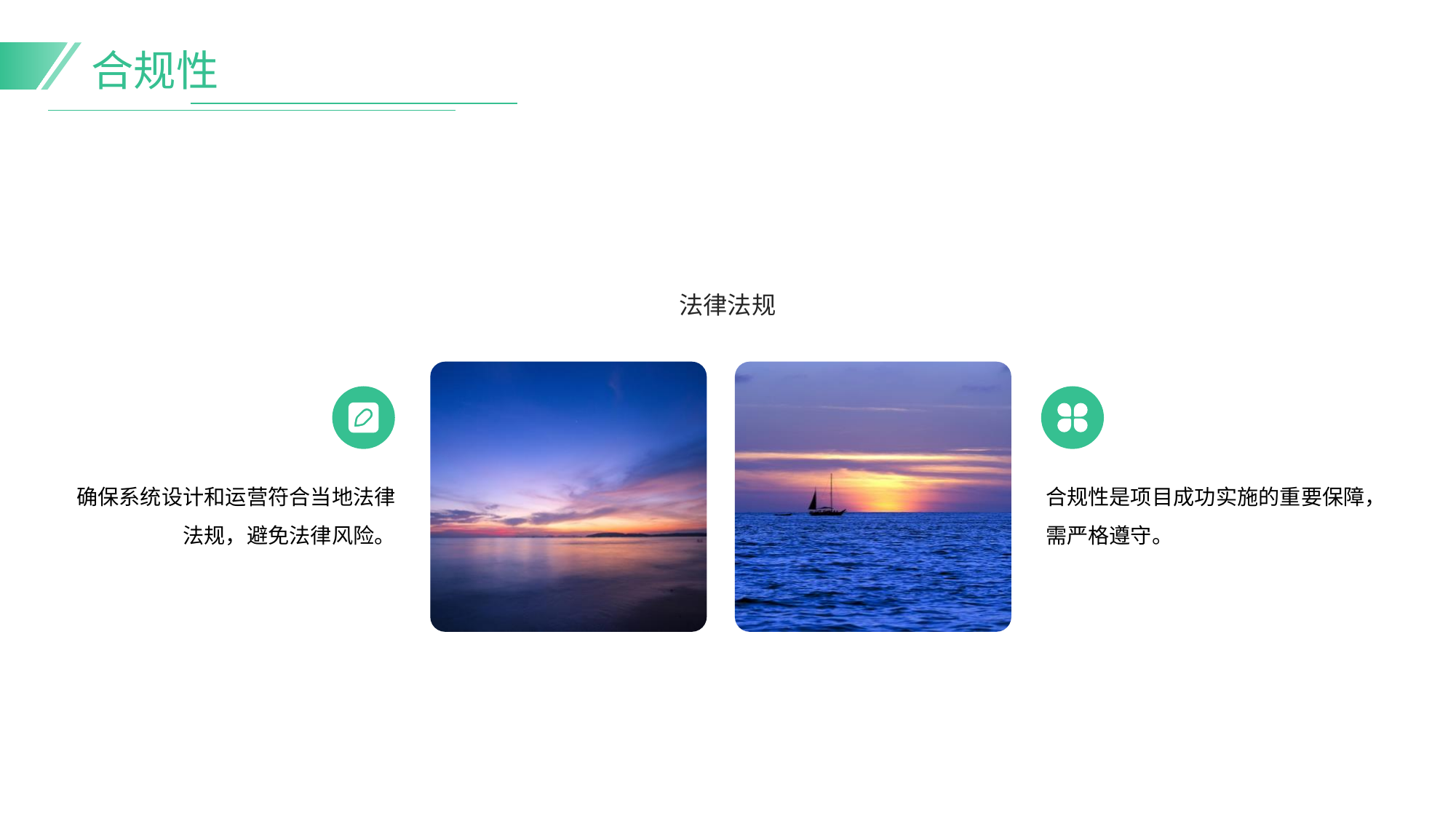

合规性

法律法规

确保系统设计和运营符合当地法律法规，避免法律风险。
合规性是项目成功实施的重要保障，需严格遵守。